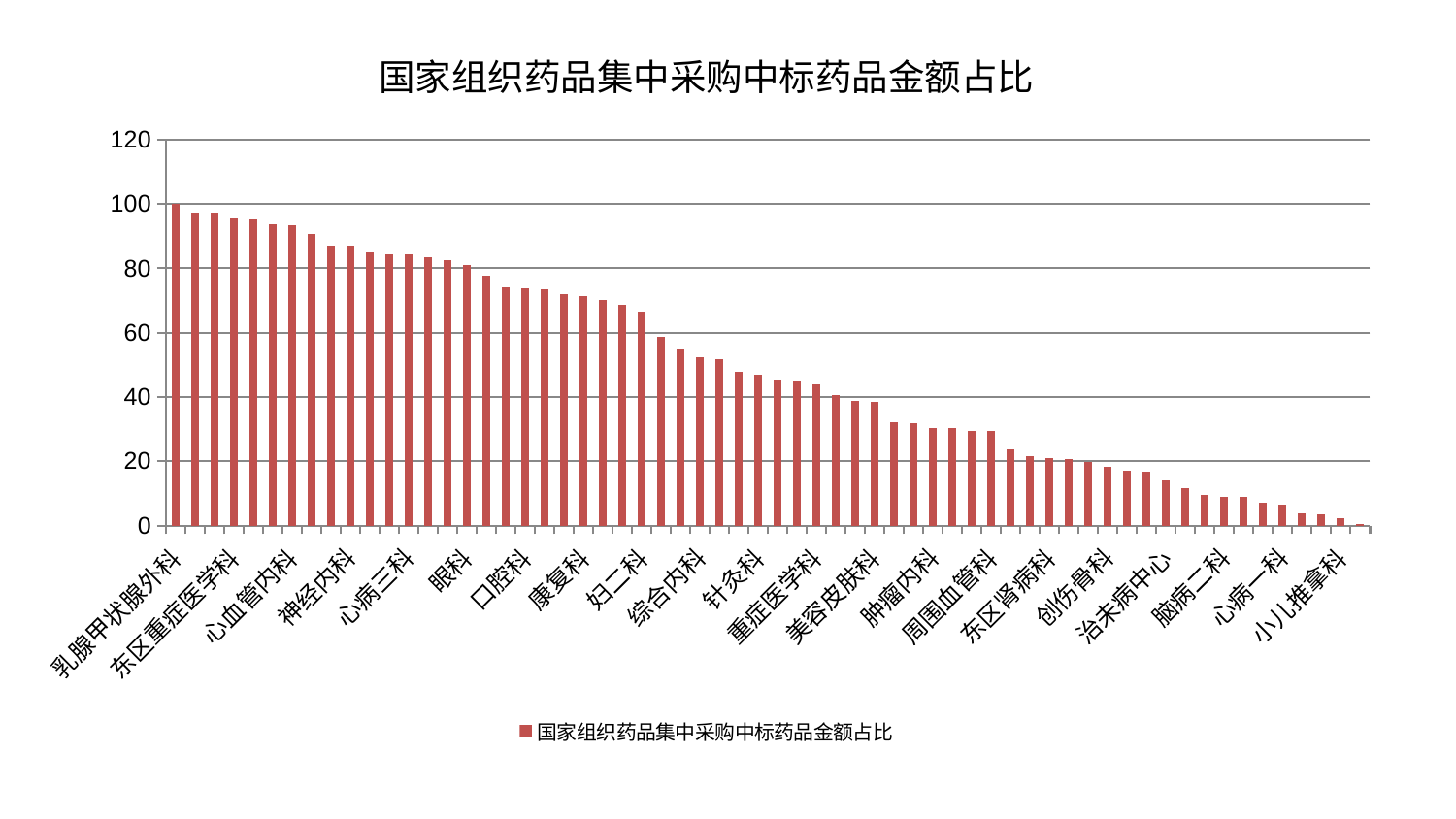

### Chart: 国家组织药品集中采购中标药品金额占比

| Category | 国家组织药品集中采购中标药品金额占比 |
|---|---|
| 乳腺甲状腺外科 | 99.99999999999999 |
| 脊柱骨科 | 97.1711299820107 |
| 肝病科 | 97.07741301516717 |
| 东区重症医学科 | 95.65508587567163 |
| 男科 | 95.15132193285544 |
| 推拿科 | 93.65236407927534 |
| 心血管内科 | 93.28300151127253 |
| 风湿病科 | 90.69744447967105 |
| 普通外科 | 87.13701116875025 |
| 神经内科 | 86.64318407180315 |
| 肛肠科 | 84.85657990944092 |
| 医院 | 84.42846534737181 |
| 心病三科 | 84.27580976619774 |
| 微创骨科 | 83.31427639234425 |
| 儿科 | 82.43744669896253 |
| 眼科 | 80.98495120631085 |
| 脑病一科 | 77.58238789522731 |
| 关节骨科 | 74.04827945877457 |
| 口腔科 | 73.90933794865127 |
| 皮肤科 | 73.48670944655282 |
| 肾病科 | 72.04311057742432 |
| 康复科 | 71.5127699658815 |
| 耳鼻喉科 | 70.08280639392545 |
| 血液科 | 68.51929452371763 |
| 妇二科 | 66.22528025441424 |
| 胸外科 | 58.817409296097665 |
| 内分泌科 | 54.77675624726829 |
| 综合内科 | 52.349138672607836 |
| 呼吸内科 | 51.842210547317855 |
| 脾胃科消化科合并 | 47.76622928598562 |
| 针灸科 | 46.962625558622044 |
| 中医经典科 | 45.17062089548625 |
| 心病二科 | 44.868837814315604 |
| 重症医学科 | 43.7831315346501 |
| 脾胃病科 | 40.519872190617015 |
| 脑病三科 | 38.88229480782691 |
| 美容皮肤科 | 38.62619763268097 |
| 心病四科 | 32.207484622019635 |
| 妇科妇二科合并 | 31.863160990336993 |
| 肿瘤内科 | 30.269523850057283 |
| 显微骨科 | 30.25314090603218 |
| 西区重症医学科 | 29.509342923230033 |
| 周围血管科 | 29.38883654234127 |
| 肾脏内科 | 23.57178721354095 |
| 运动损伤骨科 | 21.52873245594403 |
| 东区肾病科 | 20.945397414689698 |
| 泌尿外科 | 20.811579473602777 |
| 身心医学科 | 19.911060623973366 |
| 创伤骨科 | 18.384682325331298 |
| 肝胆外科 | 16.96983982793725 |
| 老年医学科 | 16.85730730828478 |
| 治未病中心 | 14.042731327205885 |
| 消化内科 | 11.72331147635885 |
| 骨科 | 9.63842196410159 |
| 脑病二科 | 9.007397811988136 |
| 神经外科 | 8.768500455775358 |
| 小儿骨科 | 7.2230780614583745 |
| 心病一科 | 6.481198219077862 |
| 产科 | 3.907258975872351 |
| 中医外治中心 | 3.524070228165397 |
| 小儿推拿科 | 2.2275429889591796 |
| 妇科 | 0.40744284704172545 |
183